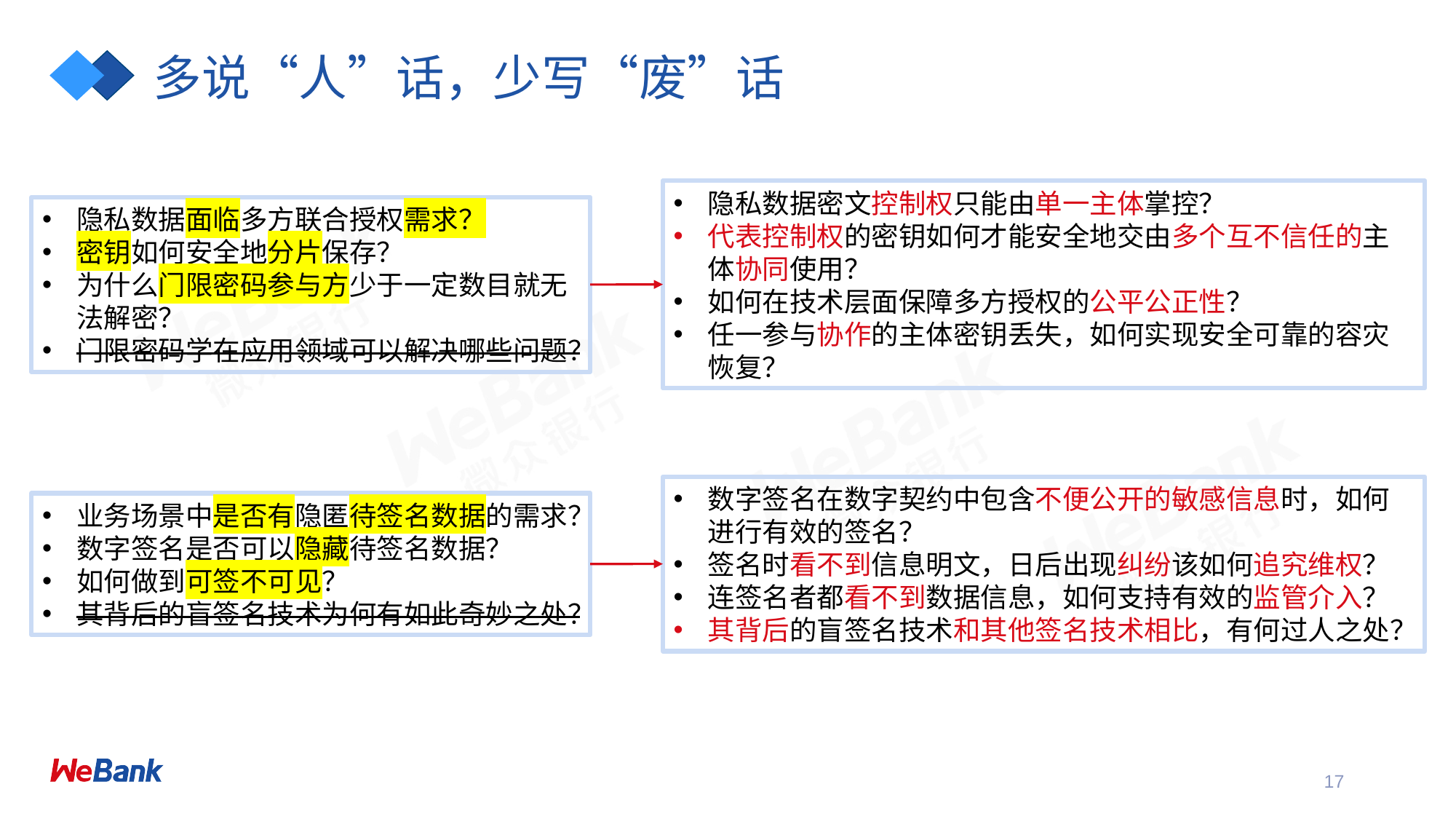

# 多说“人”话，少写“废”话
隐私数据密文控制权只能由单一主体掌控？
代表控制权的密钥如何才能安全地交由多个互不信任的主体协同使用？
如何在技术层面保障多方授权的公平公正性？
任一参与协作的主体密钥丢失，如何实现安全可靠的容灾恢复？
隐私数据面临多方联合授权需求？
密钥如何安全地分片保存？
为什么门限密码参与方少于一定数目就无法解密？
门限密码学在应用领域可以解决哪些问题？
数字签名在数字契约中包含不便公开的敏感信息时，如何进行有效的签名？
签名时看不到信息明文，日后出现纠纷该如何追究维权？
连签名者都看不到数据信息，如何支持有效的监管介入？
其背后的盲签名技术和其他签名技术相比，有何过人之处？
业务场景中是否有隐匿待签名数据的需求？
数字签名是否可以隐藏待签名数据？
如何做到可签不可见？
其背后的盲签名技术为何有如此奇妙之处？
17